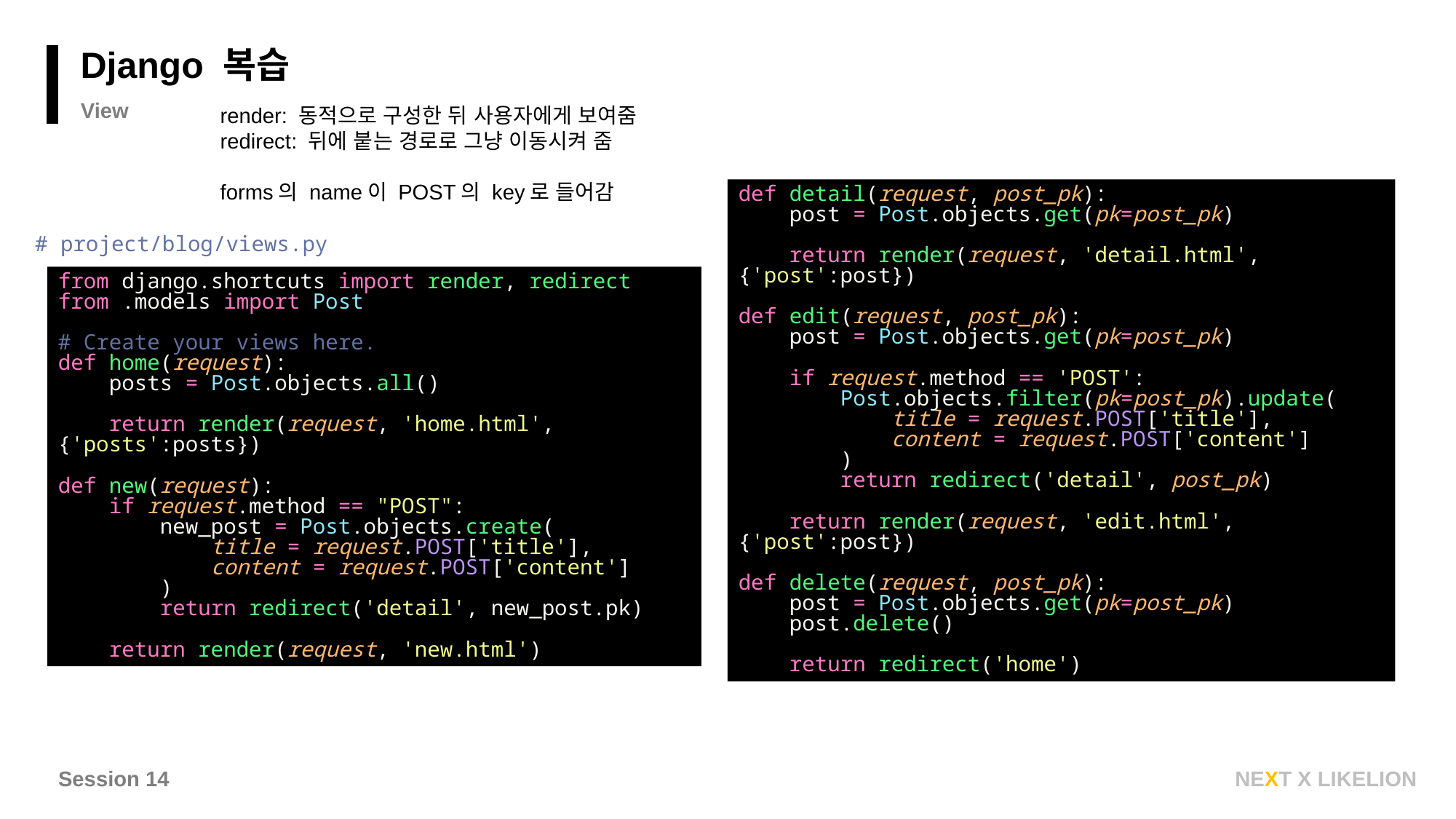

Django 복습

View
render: 동적으로 구성한 뒤 사용자에게 보여줌
redirect: 뒤에 붙는 경로로 그냥 이동시켜 줌

forms의 name이 POST의 key로 들어감
def detail(request, post_pk):
    post = Post.objects.get(pk=post_pk)

    return render(request, 'detail.html', {'post':post})

def edit(request, post_pk):
    post = Post.objects.get(pk=post_pk)

    if request.method == 'POST':
        Post.objects.filter(pk=post_pk).update(
            title = request.POST['title'],
            content = request.POST['content']
        )
        return redirect('detail', post_pk)

    return render(request, 'edit.html', {'post':post})

def delete(request, post_pk):
    post = Post.objects.get(pk=post_pk)
    post.delete()

    return redirect('home')
# project/blog/views.py
from django.shortcuts import render, redirect
from .models import Post

# Create your views here.
def home(request):
    posts = Post.objects.all()

    return render(request, 'home.html', {'posts':posts})

def new(request):
    if request.method == "POST":
        new_post = Post.objects.create(
            title = request.POST['title'],
            content = request.POST['content']
        )
        return redirect('detail', new_post.pk)

    return render(request, 'new.html')
Session 14
NEXT X LIKELION